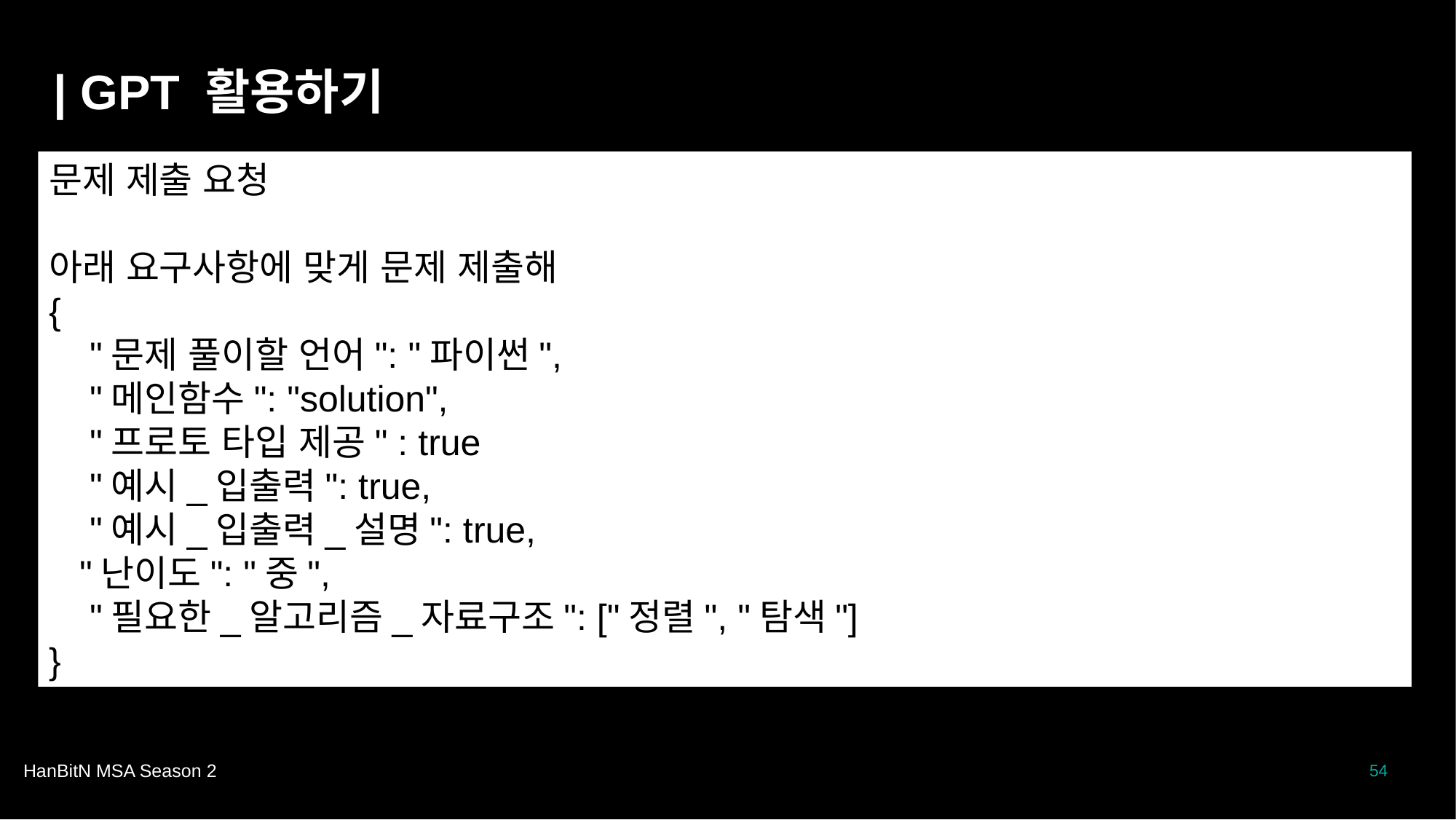

| GPT 활용하기
문제 제출 요청

아래 요구사항에 맞게 문제 제출해
{
    "문제 풀이할 언어": "파이썬",
    "메인함수": "solution",
    "프로토 타입 제공" : true
    "예시_입출력": true,
    "예시_입출력_설명": true,
   "난이도": "중",
    "필요한_알고리즘_자료구조": ["정렬", "탐색"]
}